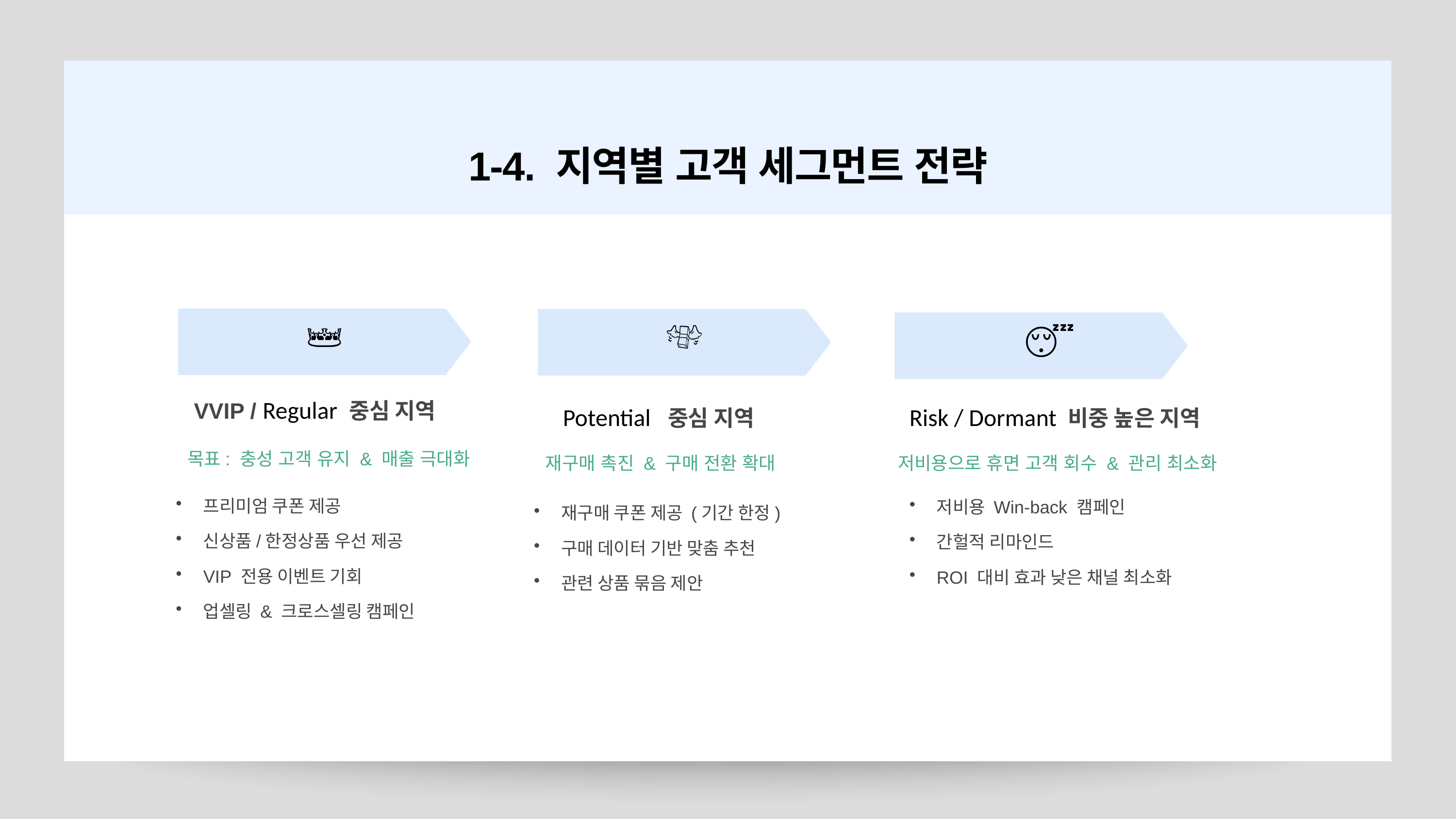

1-4. 지역별 고객 세그먼트 전략

💸
😴

👑

VVIP / Regular 중심 지역
Potential  중심 지역
Risk / Dormant 비중 높은 지역
목표: 충성 고객 유지 & 매출 극대화
재구매 촉진 & 구매 전환 확대

저비용으로 휴면 고객 회수 & 관리 최소화
프리미엄 쿠폰 제공
저비용 Win-back 캠페인
재구매 쿠폰 제공 (기간 한정)
신상품/한정상품 우선 제공
간헐적 리마인드
구매 데이터 기반 맞춤 추천
VIP 전용 이벤트 기회
ROI 대비 효과 낮은 채널 최소화
관련 상품 묶음 제안

업셀링 & 크로스셀링 캠페인